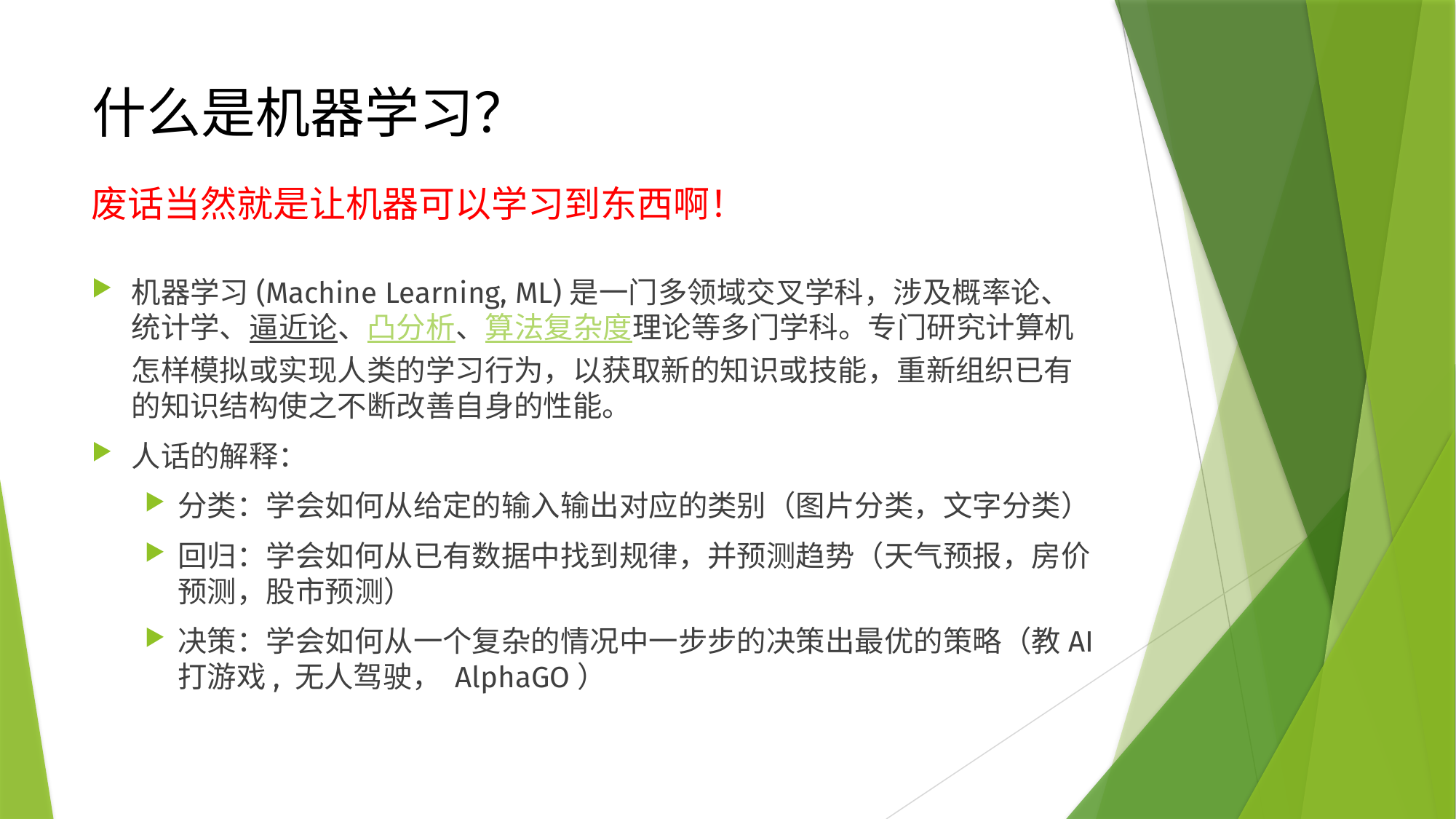

# 什么是机器学习？
废话当然就是让机器可以学习到东西啊！
机器学习(Machine Learning, ML)是一门多领域交叉学科，涉及概率论、统计学、逼近论、凸分析、算法复杂度理论等多门学科。专门研究计算机怎样模拟或实现人类的学习行为，以获取新的知识或技能，重新组织已有的知识结构使之不断改善自身的性能。
人话的解释：
分类：学会如何从给定的输入输出对应的类别（图片分类，文字分类）
回归：学会如何从已有数据中找到规律，并预测趋势（天气预报，房价预测，股市预测）
决策：学会如何从一个复杂的情况中一步步的决策出最优的策略（教AI打游戏, 无人驾驶， AlphaGO）